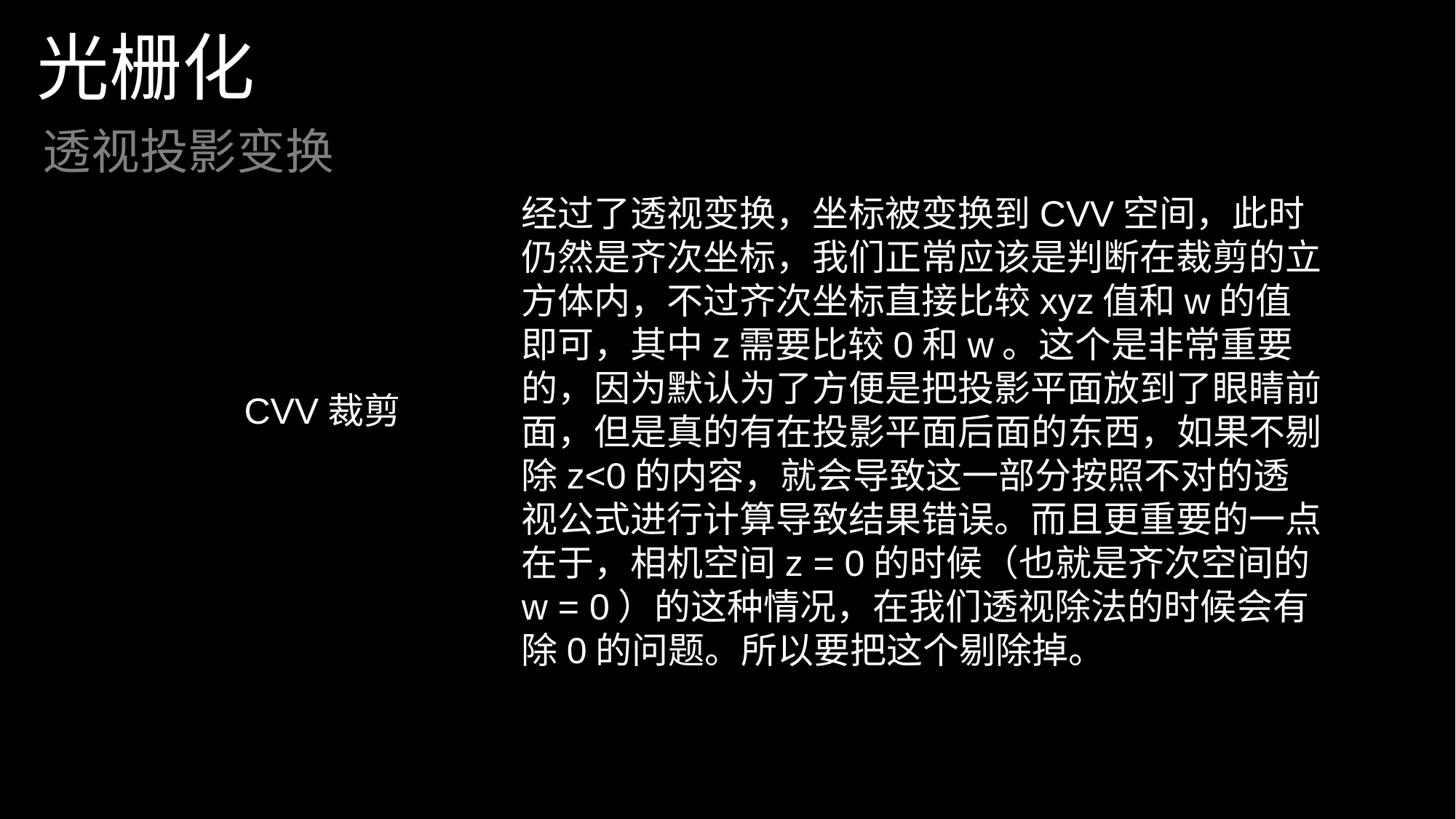

光栅化
透视投影变换
经过了透视变换，坐标被变换到CVV空间，此时仍然是齐次坐标，我们正常应该是判断在裁剪的立方体内，不过齐次坐标直接比较xyz值和w的值即可，其中z需要比较0和w。这个是非常重要的，因为默认为了方便是把投影平面放到了眼睛前面，但是真的有在投影平面后面的东西，如果不剔除z<0的内容，就会导致这一部分按照不对的透视公式进行计算导致结果错误。而且更重要的一点在于，相机空间z = 0的时候（也就是齐次空间的w = 0）的这种情况，在我们透视除法的时候会有除0的问题。所以要把这个剔除掉。
CVV裁剪